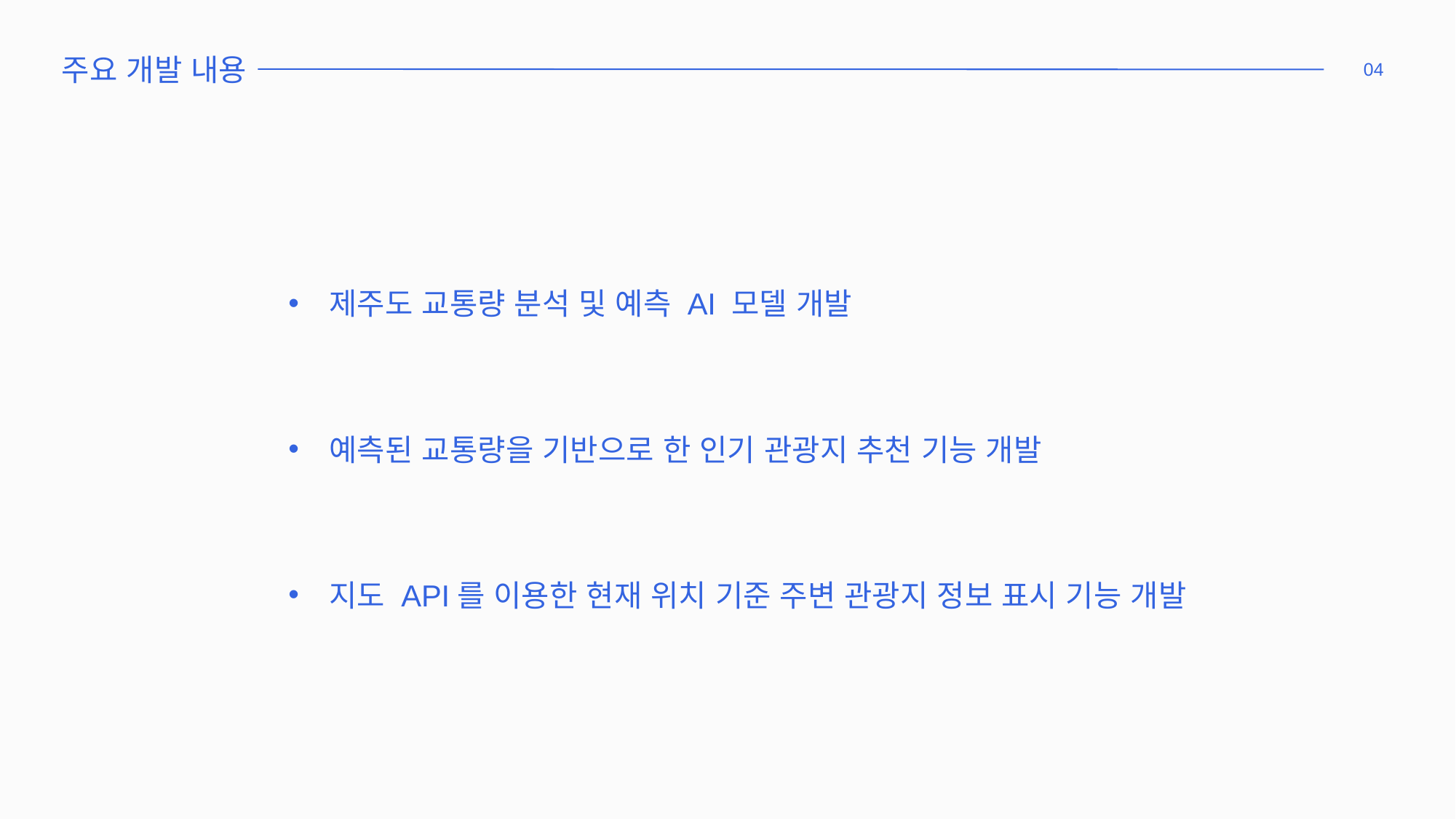

주요 개발 내용
04
제주도 교통량 분석 및 예측 AI 모델 개발

예측된 교통량을 기반으로 한 인기 관광지 추천 기능 개발

지도 API를 이용한 현재 위치 기준 주변 관광지 정보 표시 기능 개발